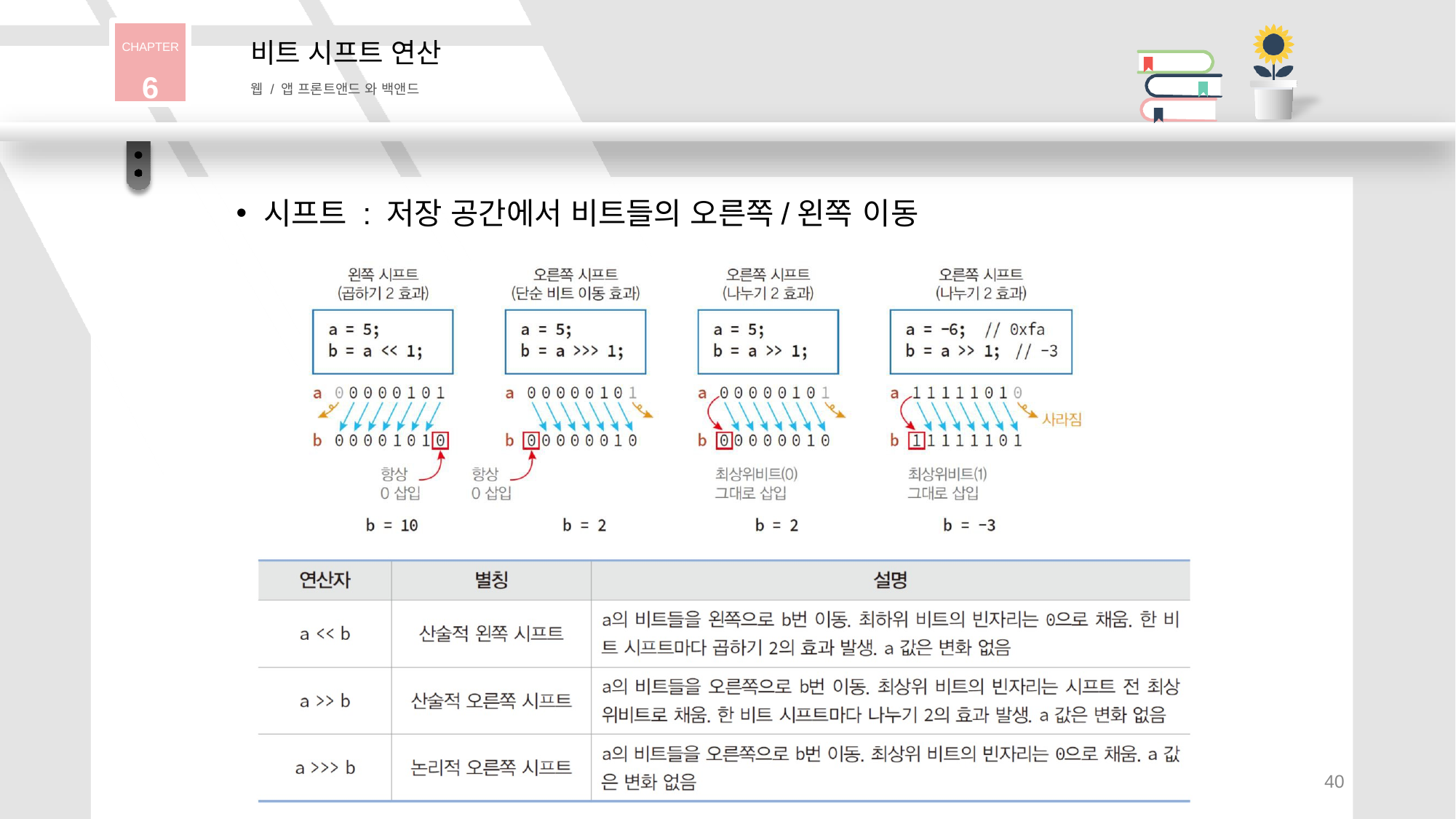

CHAPTER

6

비트 시프트 연산
웹 / 앱 프론트앤드 와 백앤드

시프트 : 저장 공간에서 비트들의 오른쪽/왼쪽 이동

40